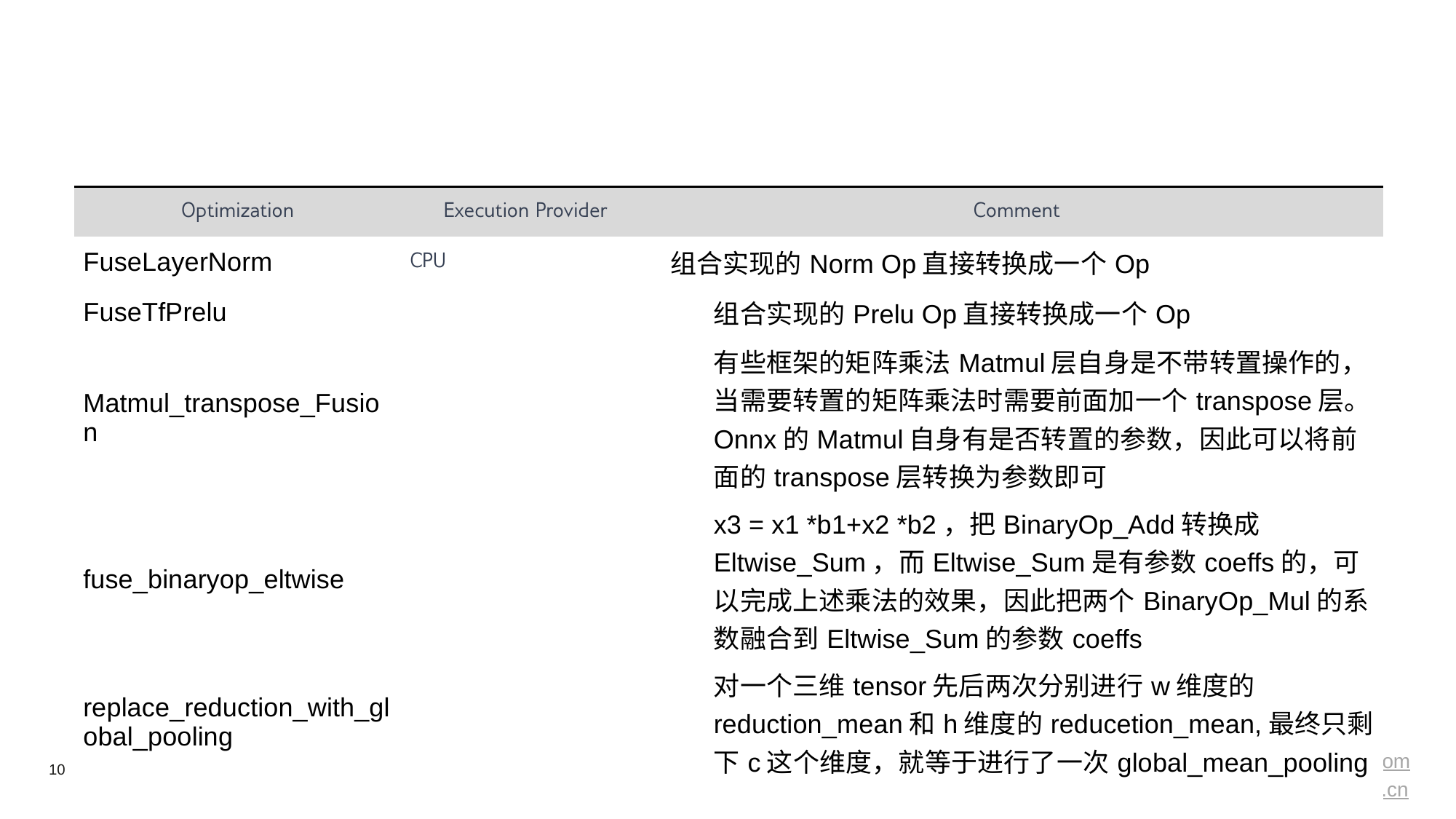

#

| Optimization | Execution Provider | Comment |
| --- | --- | --- |
| FuseLayerNorm | CPU | 组合实现的Norm Op直接转换成一个Op |
| FuseTfPrelu |  | 组合实现的Prelu Op直接转换成一个Op |
| Matmul\_transpose\_Fusion |  | 有些框架的矩阵乘法Matmul层自身是不带转置操作的，当需要转置的矩阵乘法时需要前面加一个transpose层。Onnx的Matmul自身有是否转置的参数，因此可以将前面的transpose层转换为参数即可 |
| fuse\_binaryop\_eltwise |  | x3 = x1 \*b1+x2 \*b2，把BinaryOp\_Add转换成Eltwise\_Sum，而Eltwise\_Sum是有参数coeffs的，可以完成上述乘法的效果，因此把两个BinaryOp\_Mul的系数融合到Eltwise\_Sum的参数coeffs |
| replace\_reduction\_with\_global\_pooling |  | 对一个三维tensor先后两次分别进行w维度的reduction\_mean和h维度的reducetion\_mean,最终只剩下c这个维度，就等于进行了一次global\_mean\_pooling |
|  |  |  |
|  |  |  |
|  |  |  |
|  |  |  |
|  |  |  |